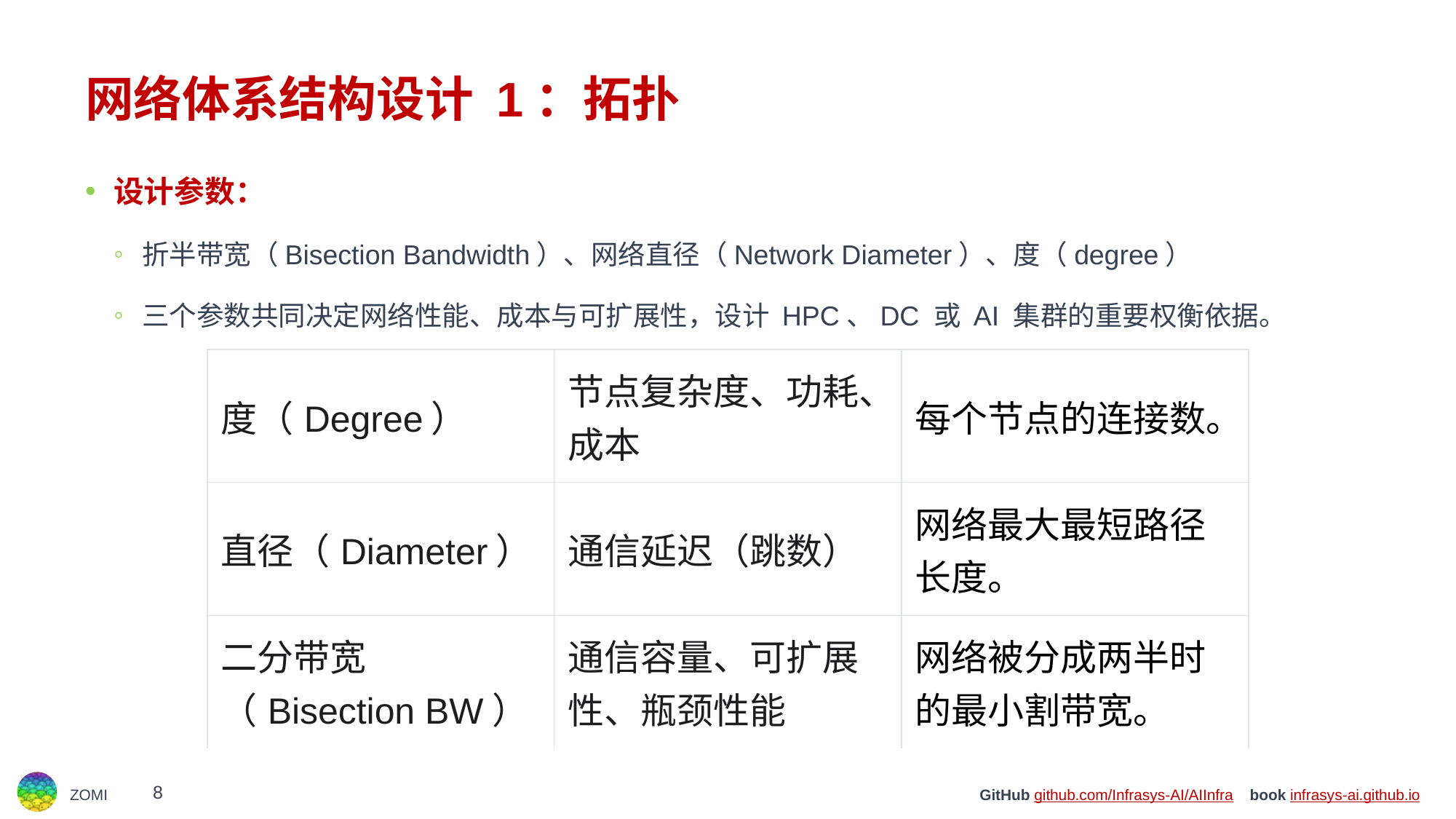

# 网络体系结构设计 1：拓扑
设计参数：
折半带宽（Bisection Bandwidth）、网络直径（Network Diameter）、度（degree）
三个参数共同决定网络性能、成本与可扩展性，设计 HPC、DC 或 AI 集群的重要权衡依据。

| 度（Degree） | 节点复杂度、功耗、成本 | 每个节点的连接数。 |
| --- | --- | --- |
| 直径（Diameter） | 通信延迟（跳数） | 网络最大最短路径长度。 |
| 二分带宽（Bisection BW） | 通信容量、可扩展性、瓶颈性能 | 网络被分成两半时的最小割带宽。 |